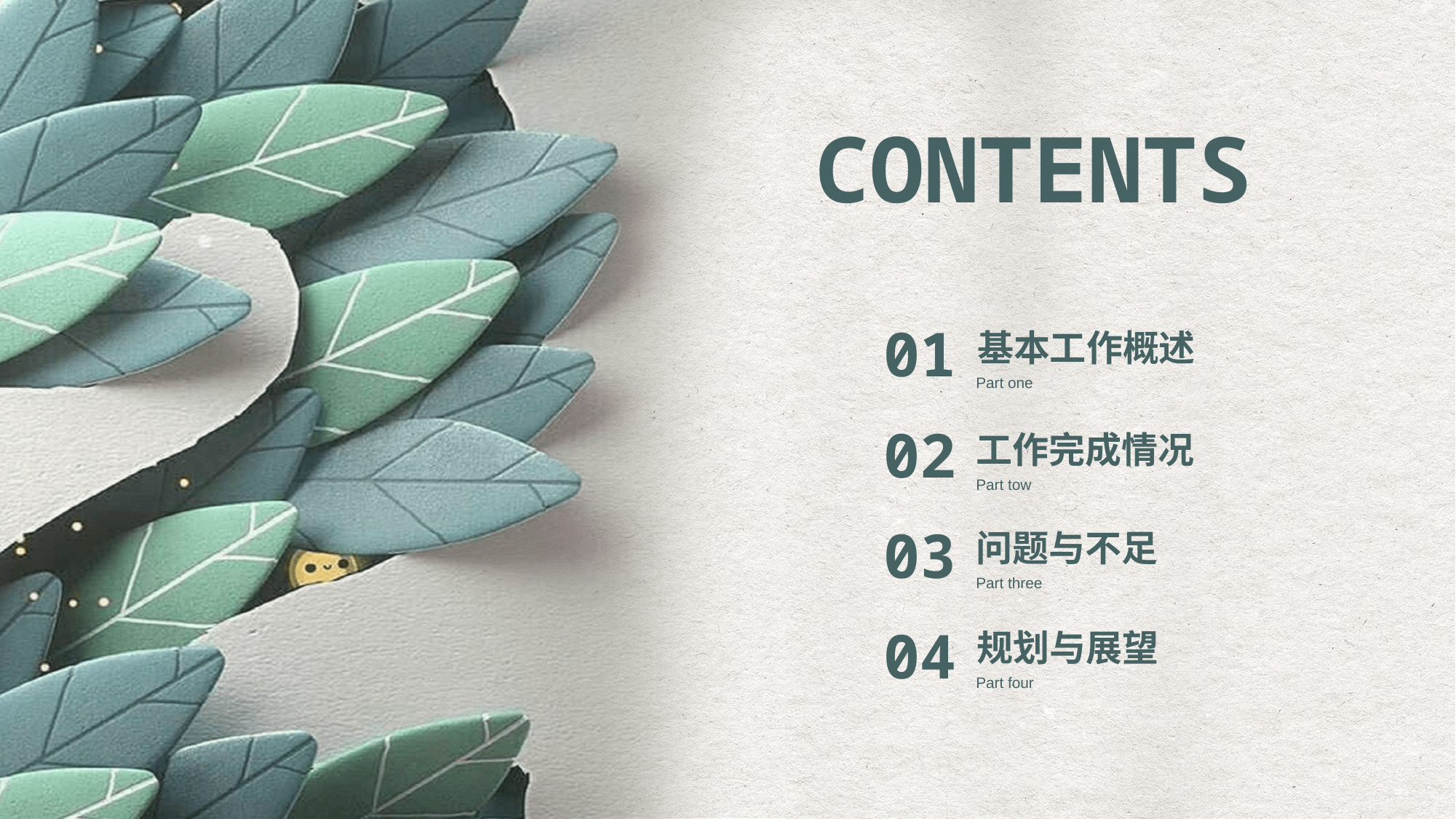

CONTENTS
01
基本工作概述
Part one
02
工作完成情况
Part tow
03
问题与不足
Part three
04
规划与展望
Part four